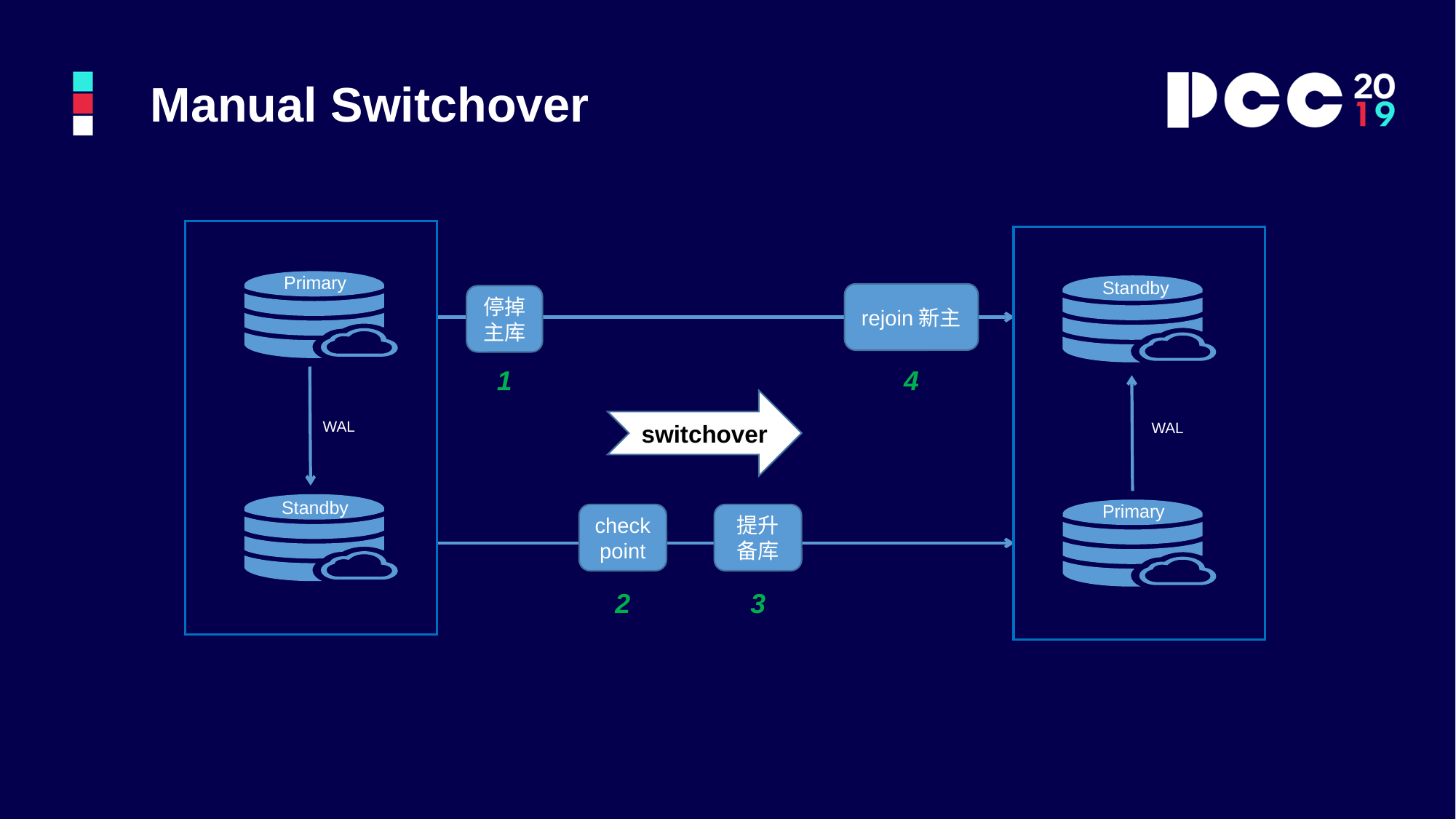

Manual Switchover

Primary

Standby

rejoin新主
停掉主库
1
4
switchover
WAL
WAL
Standby

Primary

checkpoint
提升备库
2
3